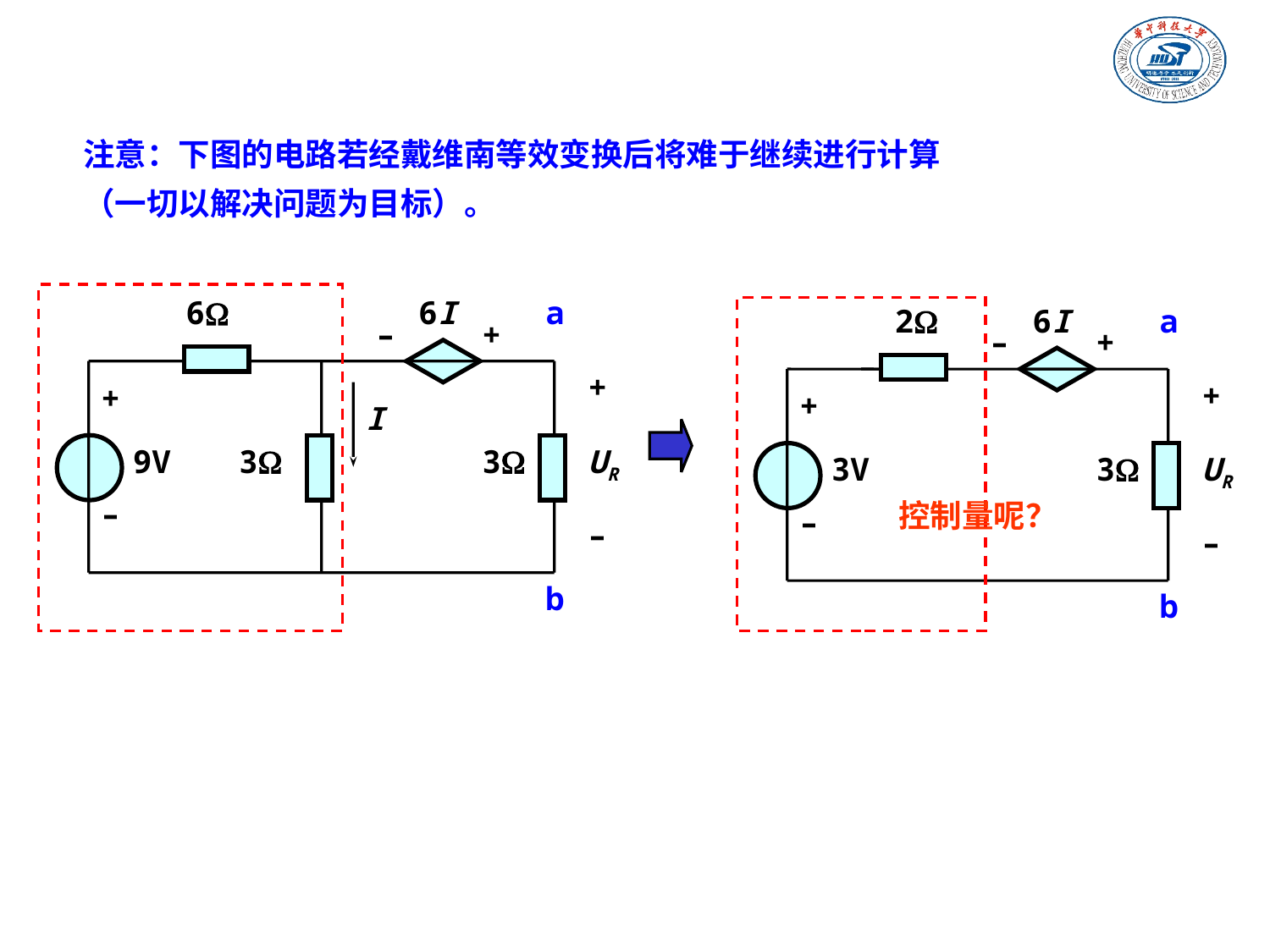

注意：下图的电路若经戴维南等效变换后将难于继续进行计算
（一切以解决问题为目标）。

6Ω
6I
a
–
+

+
+

I

9V
3Ω
3Ω
UR

–

–

b
2Ω
6I
a
–
+

+
+

3V
3Ω
UR

–

–

b

控制量呢？